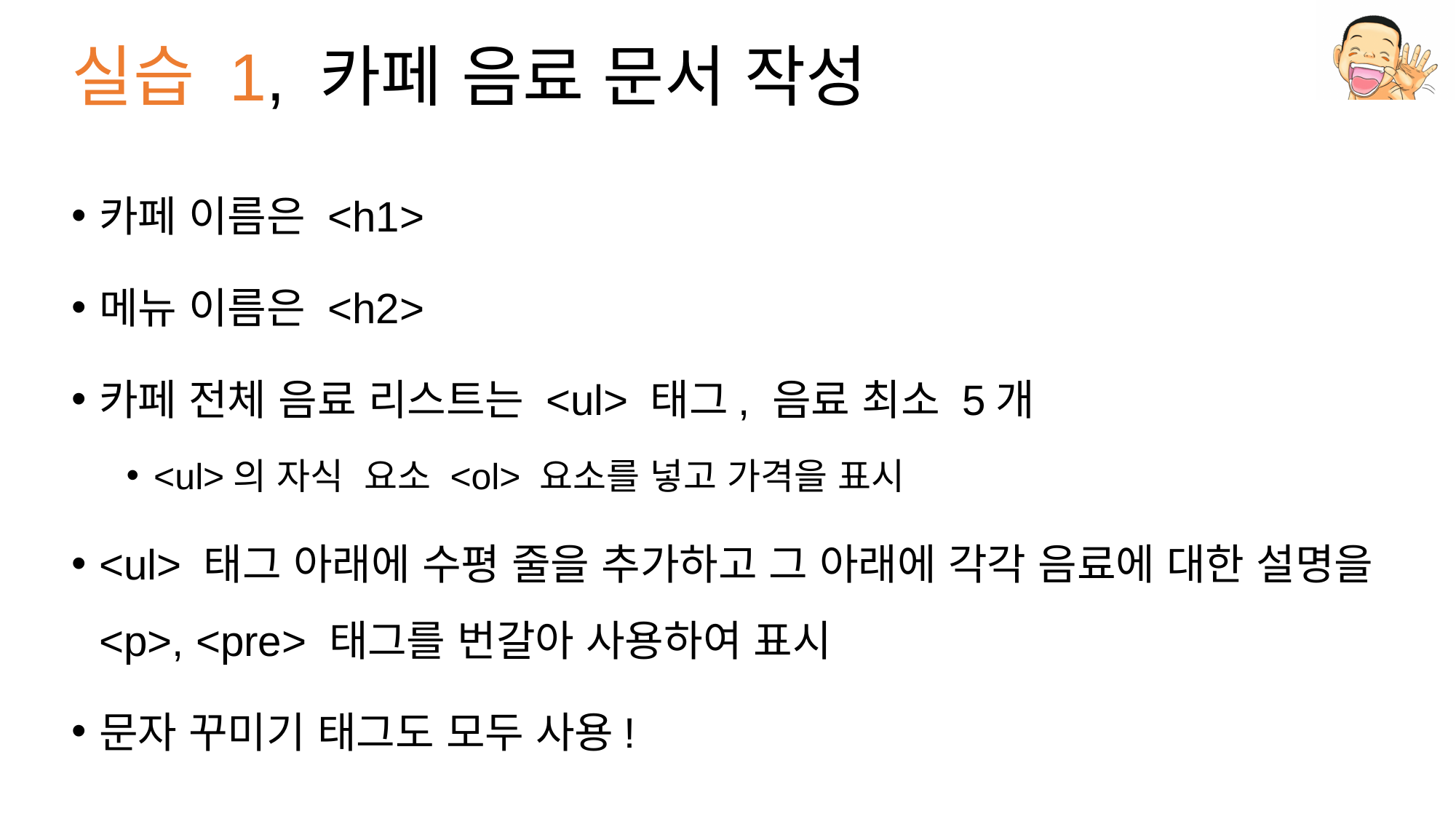

# 실습 1, 카페 음료 문서 작성
카페 이름은 <h1>
메뉴 이름은 <h2>
카페 전체 음료 리스트는 <ul> 태그, 음료 최소 5개
<ul>의 자식  요소 <ol> 요소를 넣고 가격을 표시
<ul> 태그 아래에 수평 줄을 추가하고 그 아래에 각각 음료에 대한 설명을 <p>, <pre> 태그를 번갈아 사용하여 표시
문자 꾸미기 태그도 모두 사용!